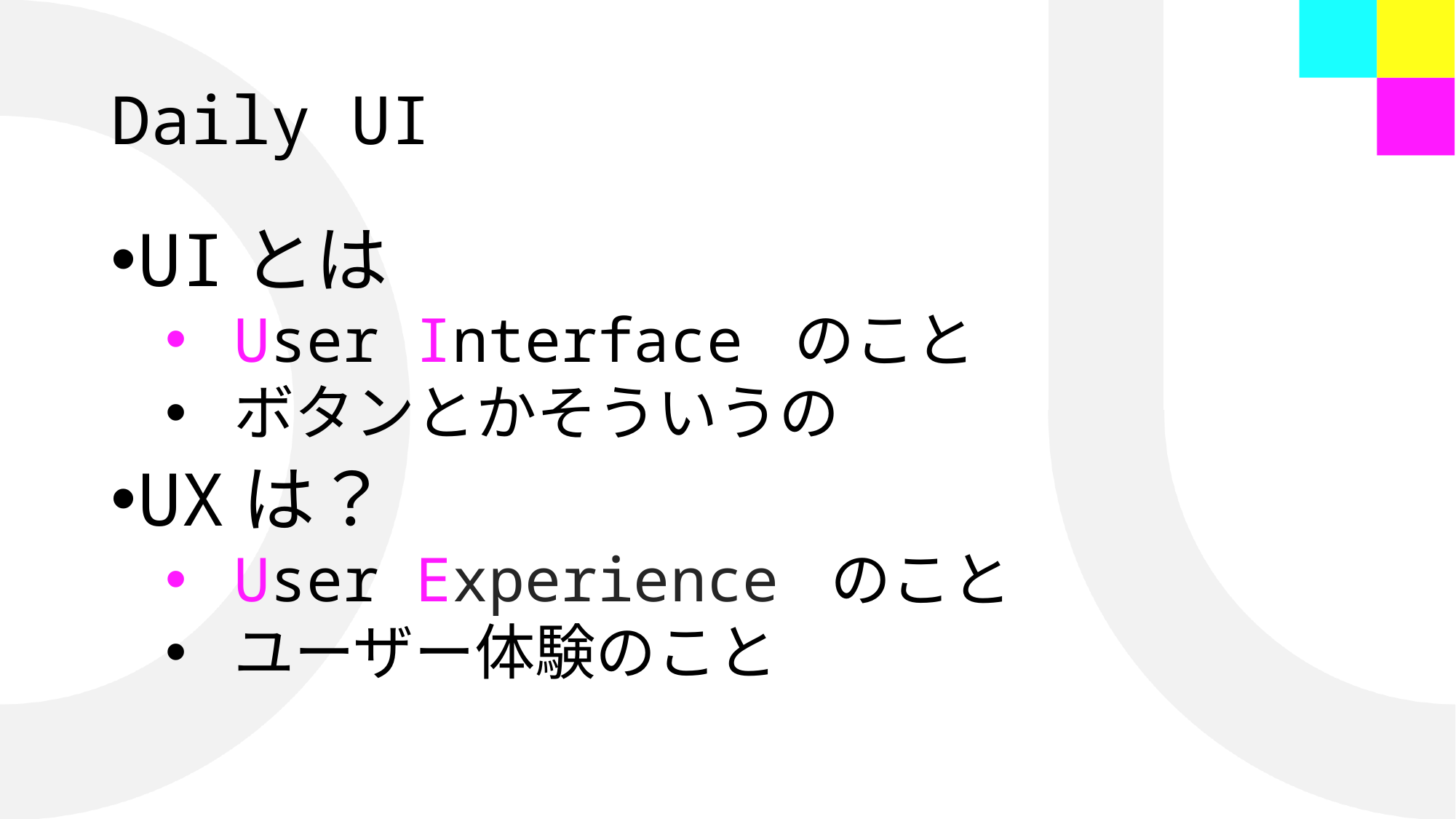

# Daily UI

UIとは
User Interface のこと
ボタンとかそういうの
UXは？
User Experience のこと
ユーザー体験のこと